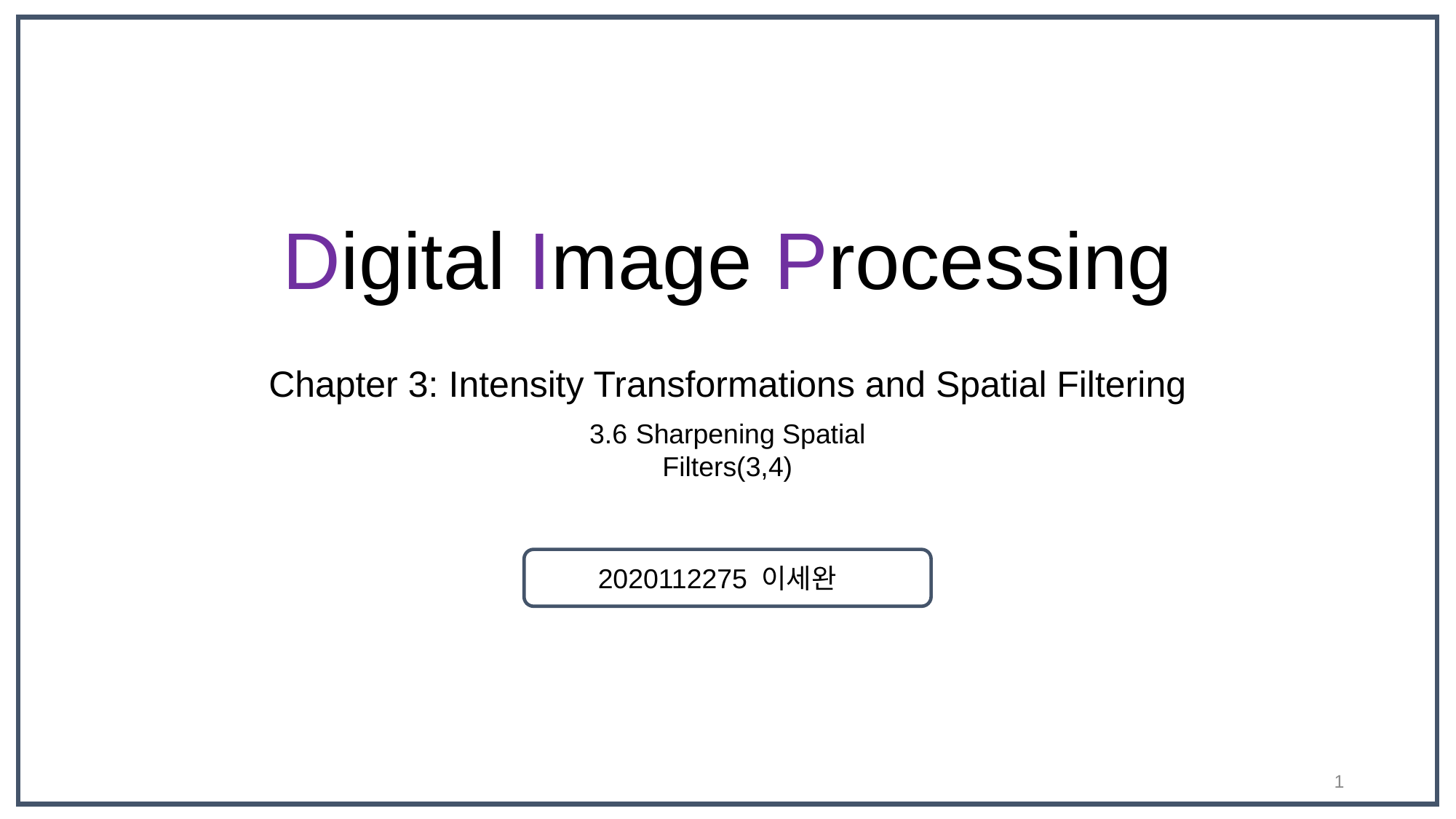

# Digital Image Processing Chapter 3: Intensity Transformations and Spatial Filtering
3.6 Sharpening Spatial Filters(3,4)

2020112275 이세완
1